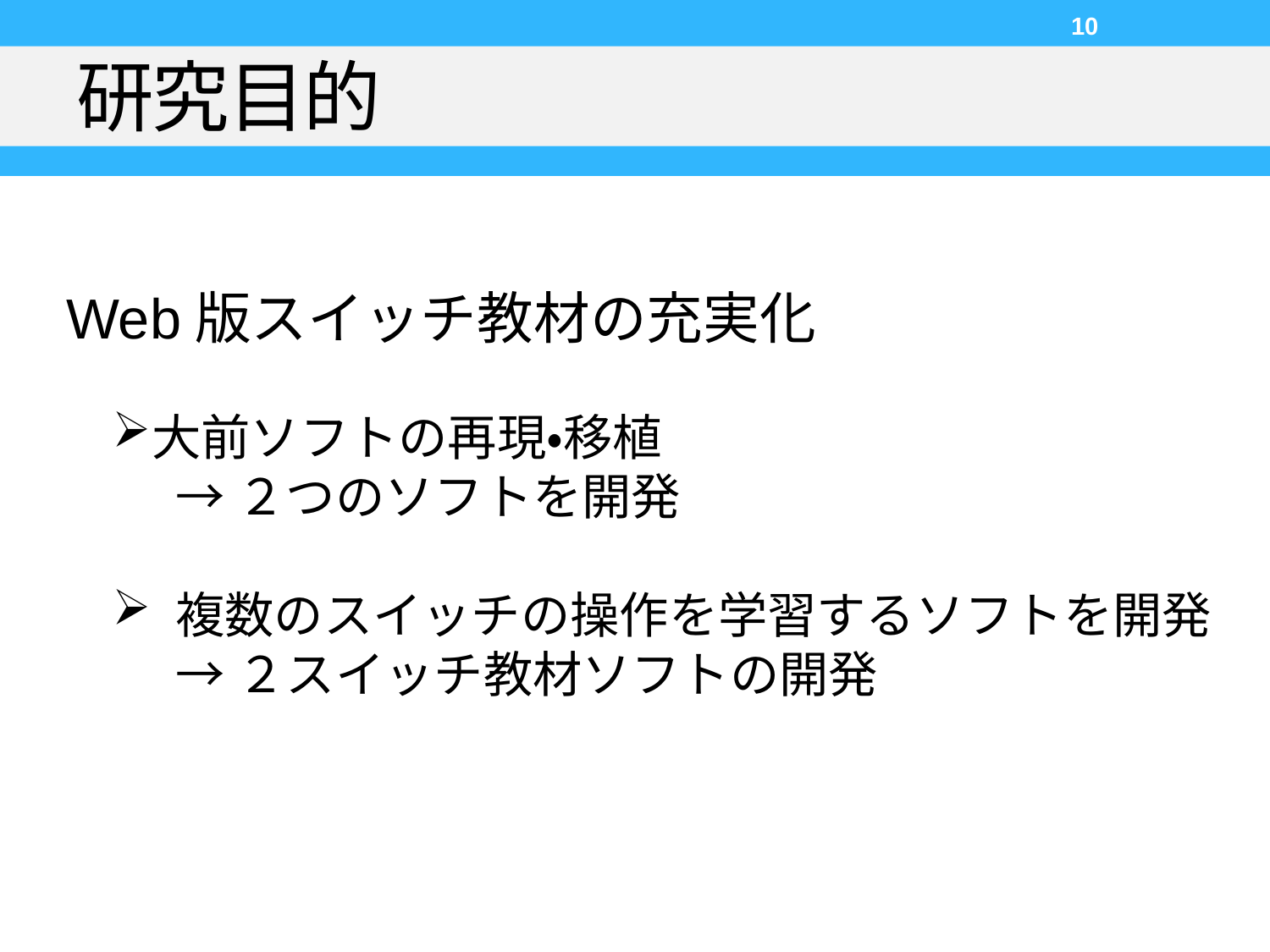

10
# 研究目的
Web版スイッチ教材の充実化
大前ソフトの再現・移植
→２つのソフトを開発

複数のスイッチの操作を学習するソフトを開発
→２スイッチ教材ソフトの開発